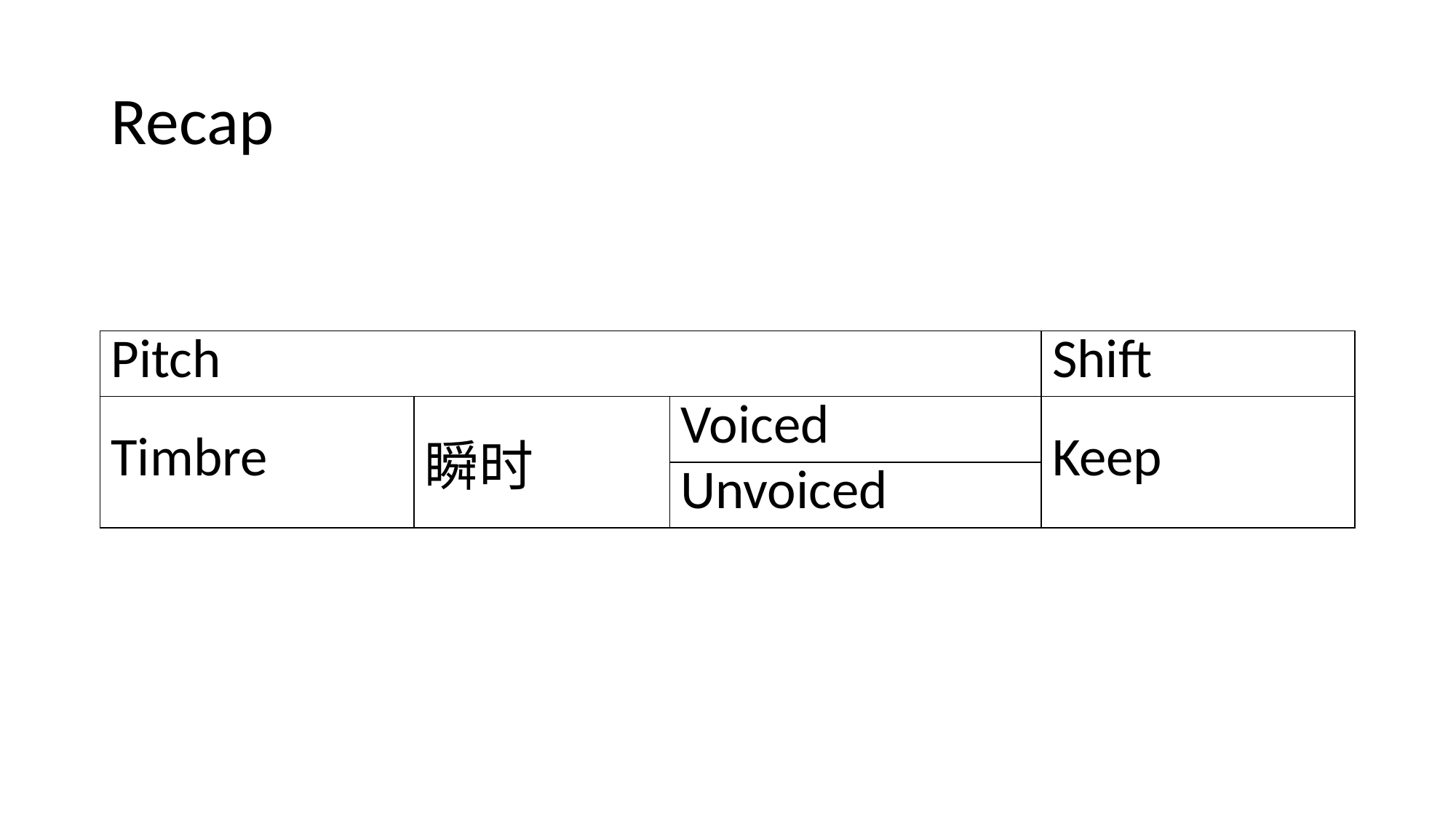

# Recap
| Pitch |  |  | Shift |
| --- | --- | --- | --- |
| Timbre | 瞬时 | Voiced | Keep |
|  |  | Unvoiced | Keep |